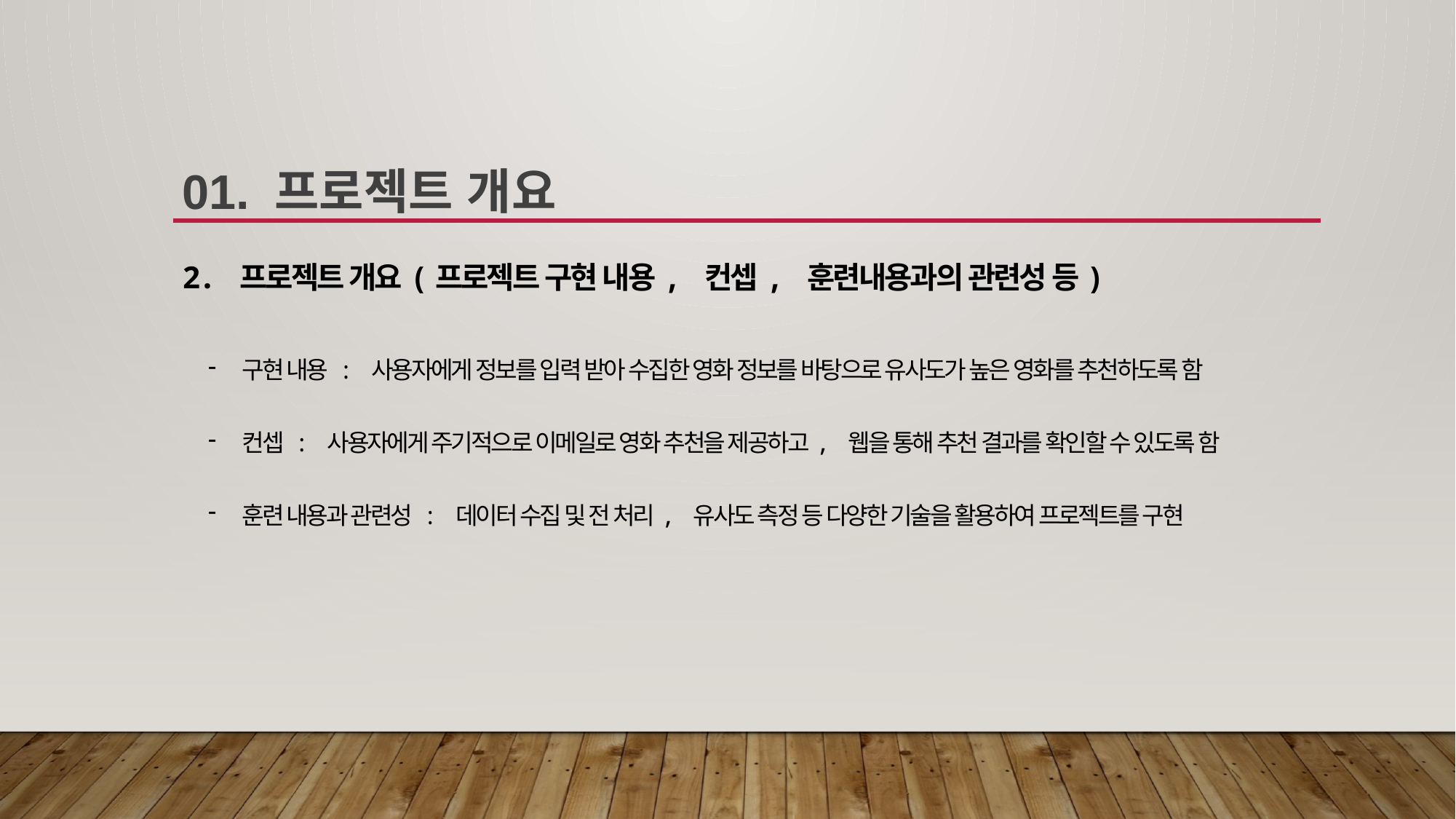

01. 프로젝트 개요
2. 프로젝트 개요(프로젝트 구현 내용, 컨셉, 훈련내용과의 관련성 등)

구현 내용 : 사용자에게 정보를 입력 받아 수집한 영화 정보를 바탕으로 유사도가 높은 영화를 추천하도록 함
컨셉 : 사용자에게 주기적으로 이메일로 영화 추천을 제공하고, 웹을 통해 추천 결과를 확인할 수 있도록 함
훈련 내용과 관련성 : 데이터 수집 및 전 처리, 유사도 측정 등 다양한 기술을 활용하여 프로젝트를 구현